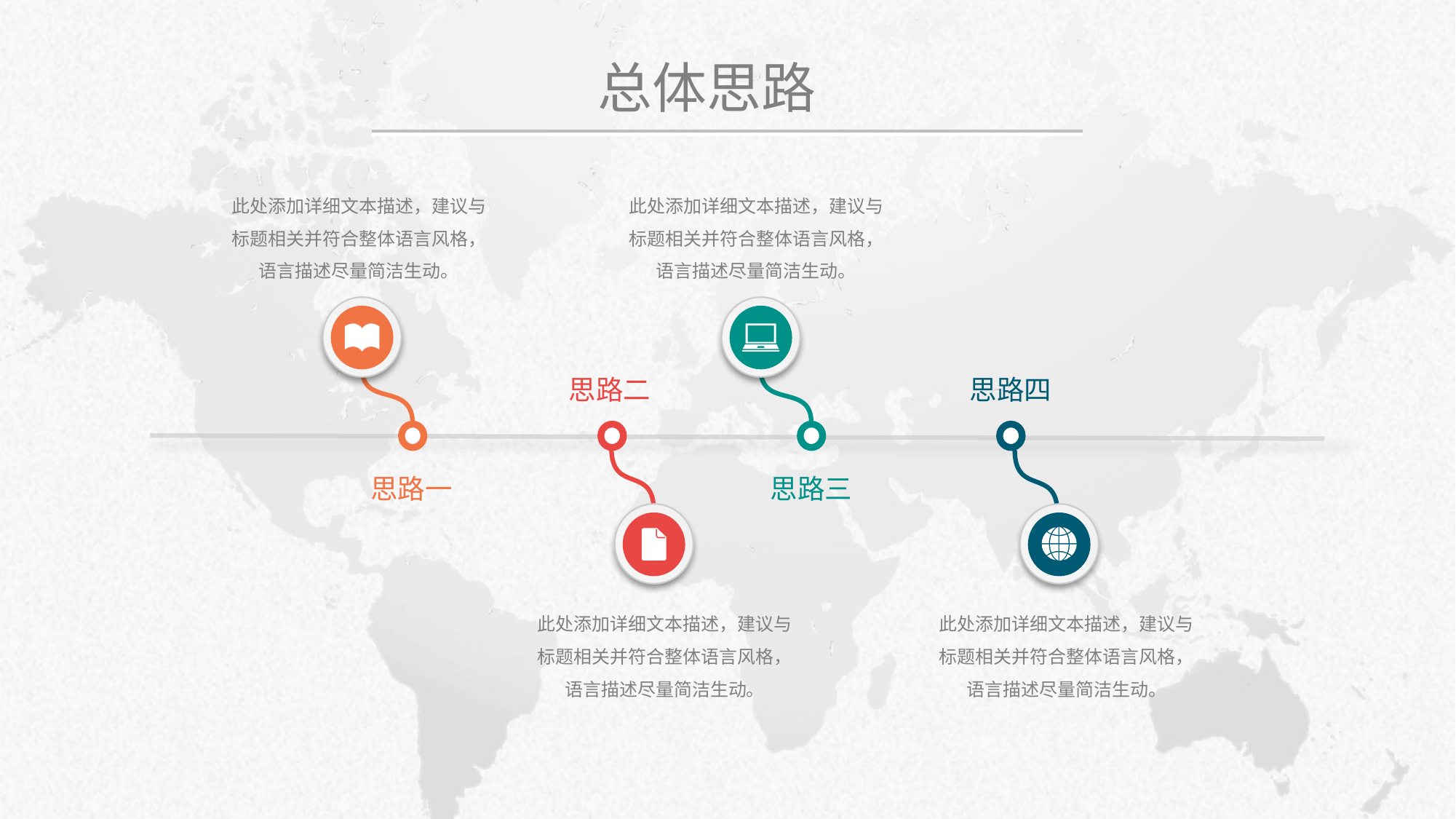

# 总体思路
此处添加详细文本描述，建议与标题相关并符合整体语言风格，语言描述尽量简洁生动。
此处添加详细文本描述，建议与标题相关并符合整体语言风格，语言描述尽量简洁生动。

思路二
思路四

思路一
思路三
此处添加详细文本描述，建议与标题相关并符合整体语言风格，语言描述尽量简洁生动。
此处添加详细文本描述，建议与标题相关并符合整体语言风格，语言描述尽量简洁生动。